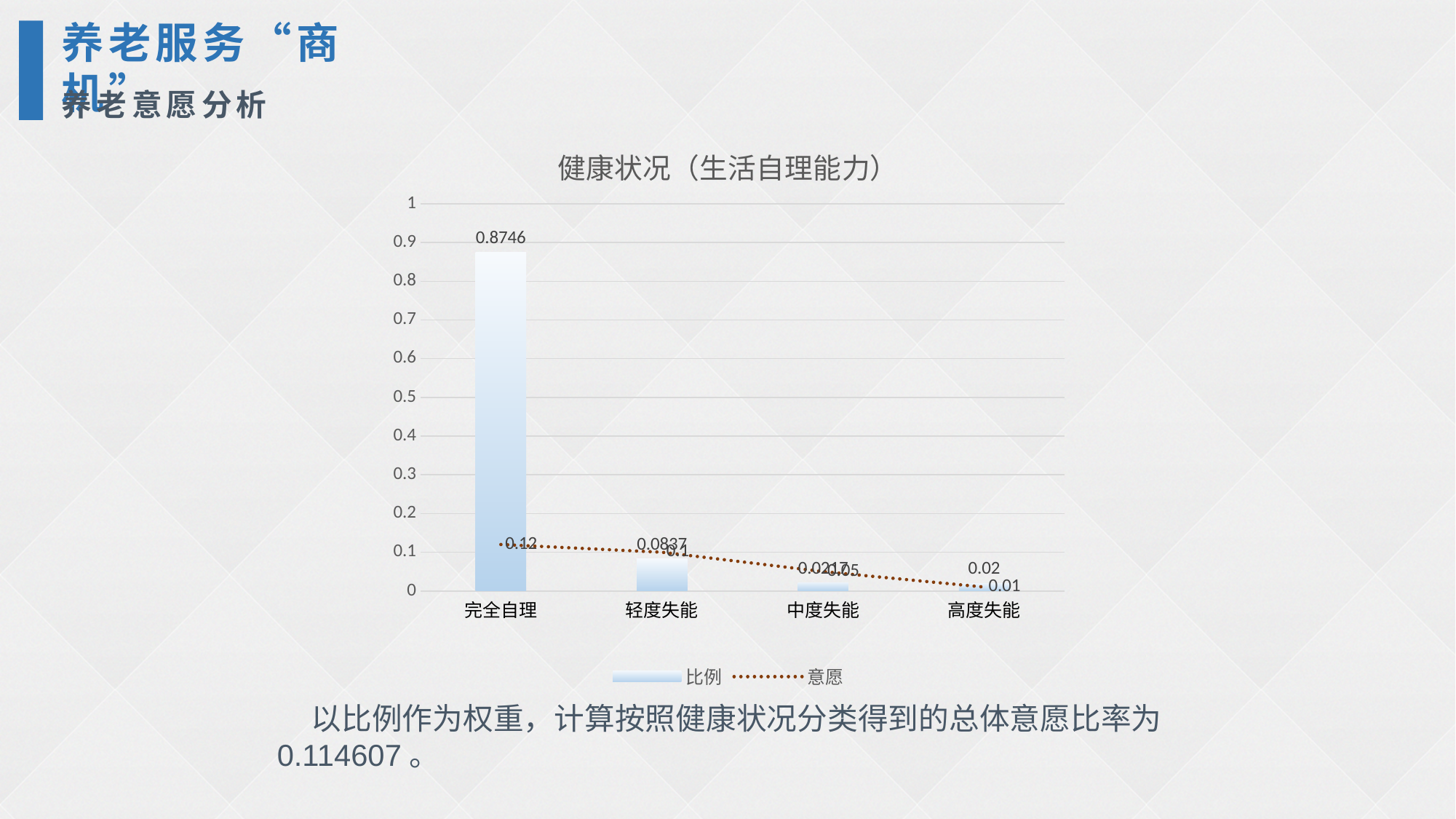

养老服务“商机”

养老意愿分析

### Chart: 健康状况（生活自理能力）

| Category | 比例 | 意愿 |
|---|---|---|
| 完全自理 | 0.8746 | 0.12 |
| 轻度失能 | 0.0837 | 0.1 |
| 中度失能 | 0.0217 | 0.05 |
| 高度失能 | 0.02 | 0.01 |
    以比例作为权重，计算按照健康状况分类得到的总体意愿比率为 0.114607。